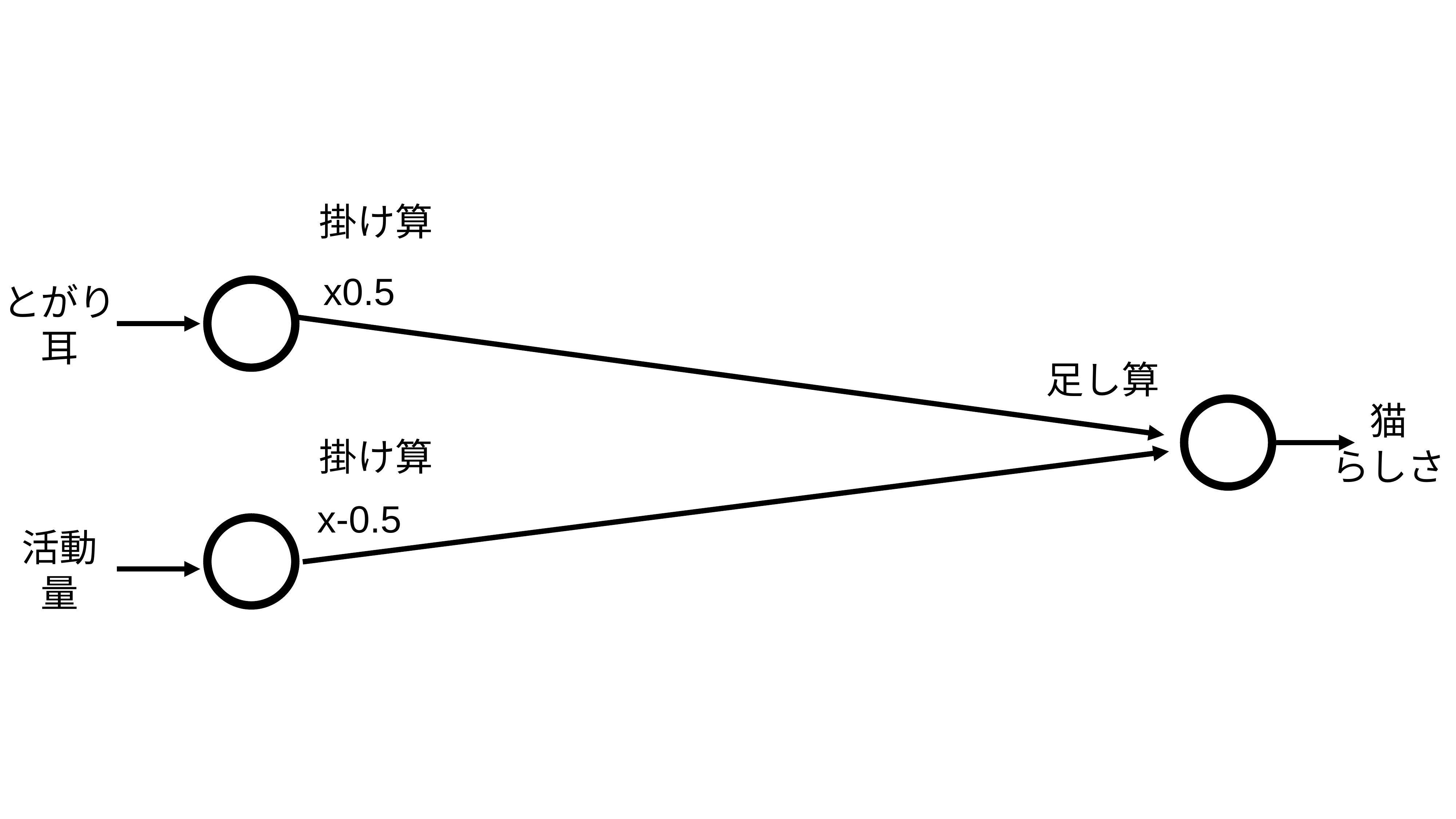

掛け算
x0.5
とがり
耳

足し算
猫
らしさ

掛け算

x-0.5
活動
量